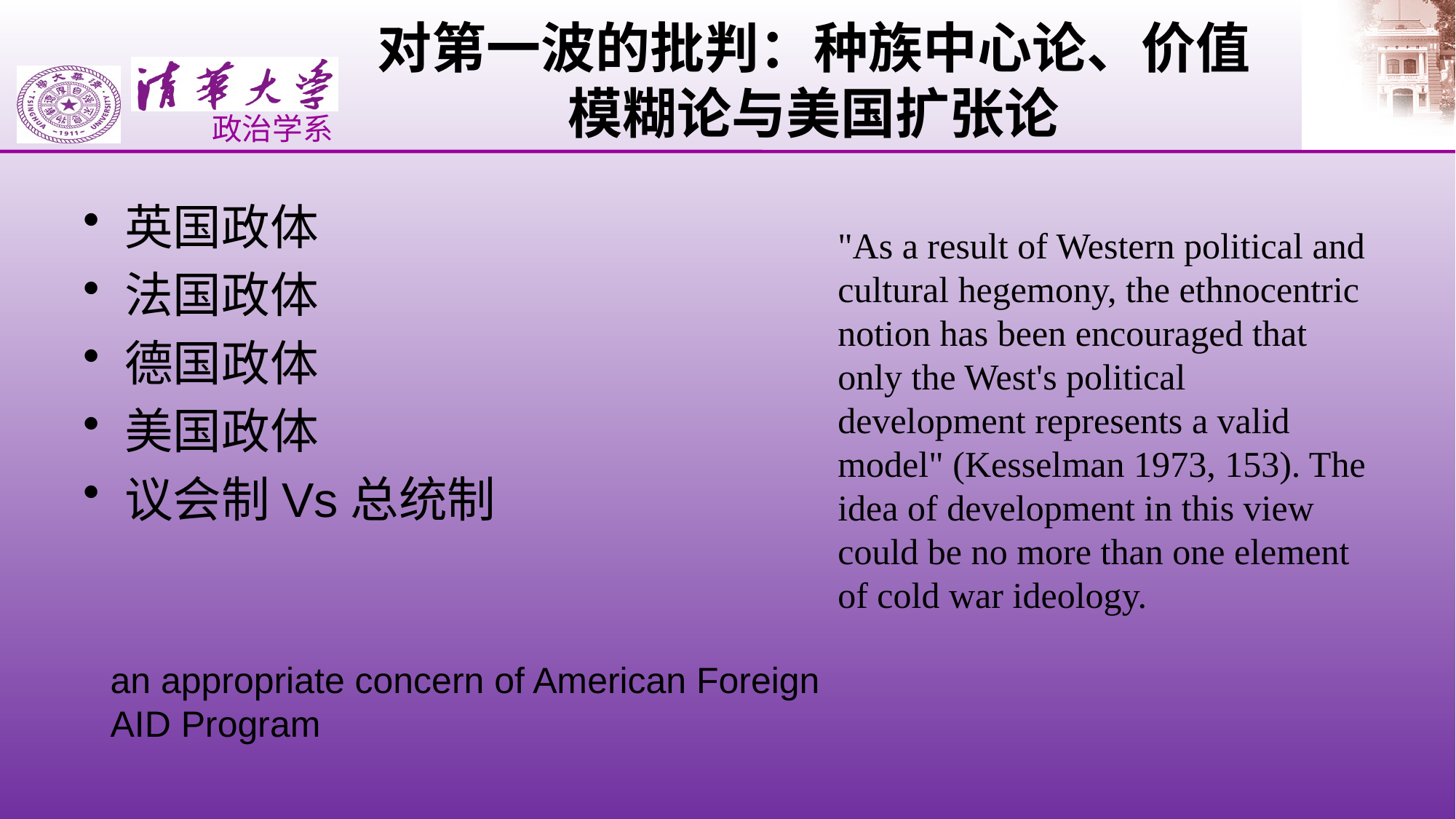

# 对第一波的批判：种族中心论、价值模糊论与美国扩张论
英国政体
法国政体
德国政体
美国政体
议会制Vs总统制
"As a result of Western political and cultural hegemony, the ethnocentric notion has been encouraged that only the West's political development represents a valid model" (Kesselman 1973, 153). The idea of development in this view could be no more than one element of cold war ideology.
an appropriate concern of American Foreign AID Program